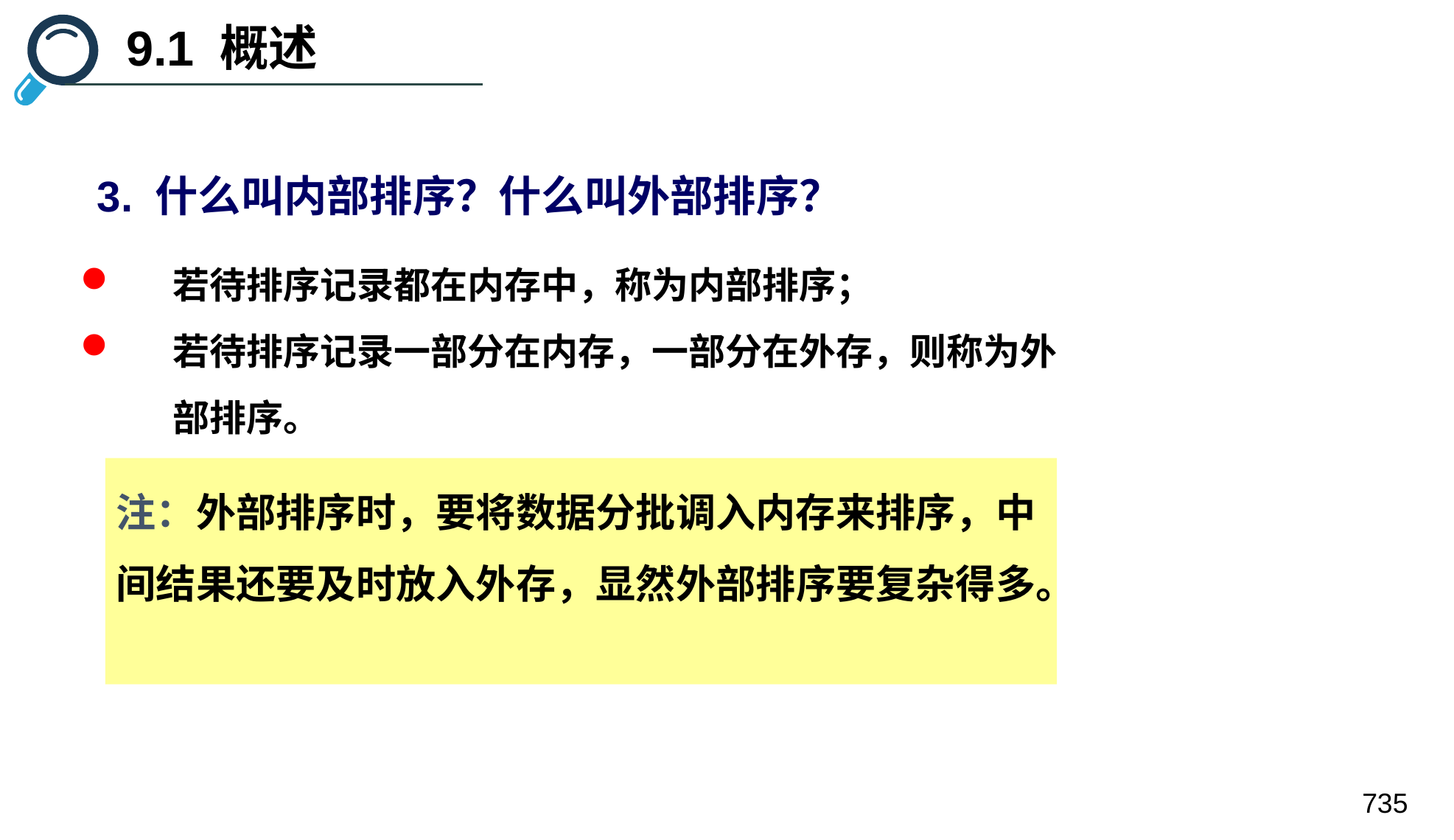

9.1 概述
3. 什么叫内部排序？什么叫外部排序？
若待排序记录都在内存中，称为内部排序；
若待排序记录一部分在内存，一部分在外存，则称为外部排序。
注：外部排序时，要将数据分批调入内存来排序，中间结果还要及时放入外存，显然外部排序要复杂得多。
735